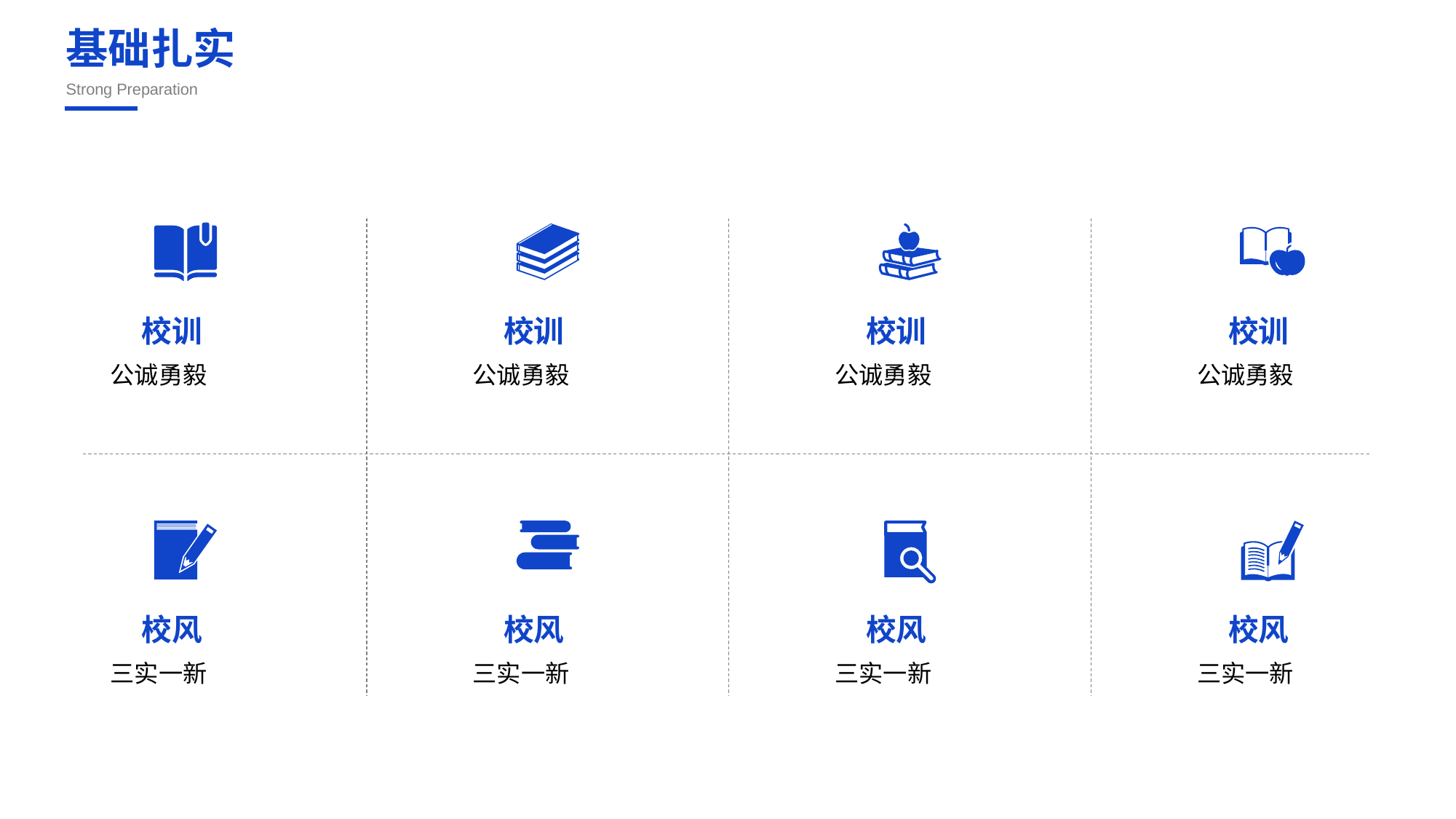

基础扎实
Strong Preparation

校训
公诚勇毅
校训
公诚勇毅
校训
公诚勇毅
校训
公诚勇毅

校风
三实一新
校风
三实一新
校风
三实一新
校风
三实一新
合作QQ： 243001978